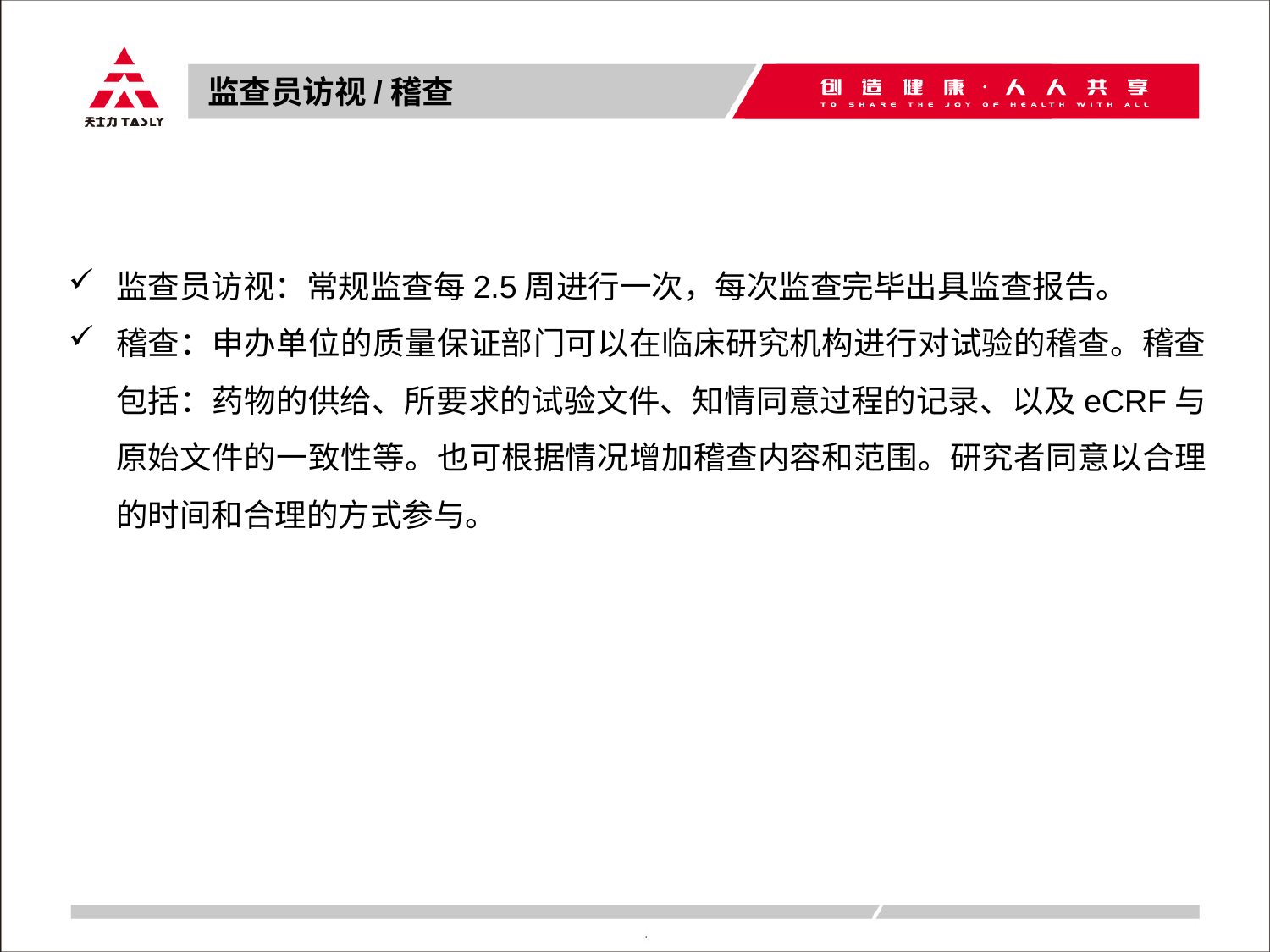

监查员访视/稽查
监查员访视：常规监查每2.5周进行一次，每次监查完毕出具监查报告。
稽查：申办单位的质量保证部门可以在临床研究机构进行对试验的稽查。稽查包括：药物的供给、所要求的试验文件、知情同意过程的记录、以及eCRF与原始文件的一致性等。也可根据情况增加稽查内容和范围。研究者同意以合理的时间和合理的方式参与。